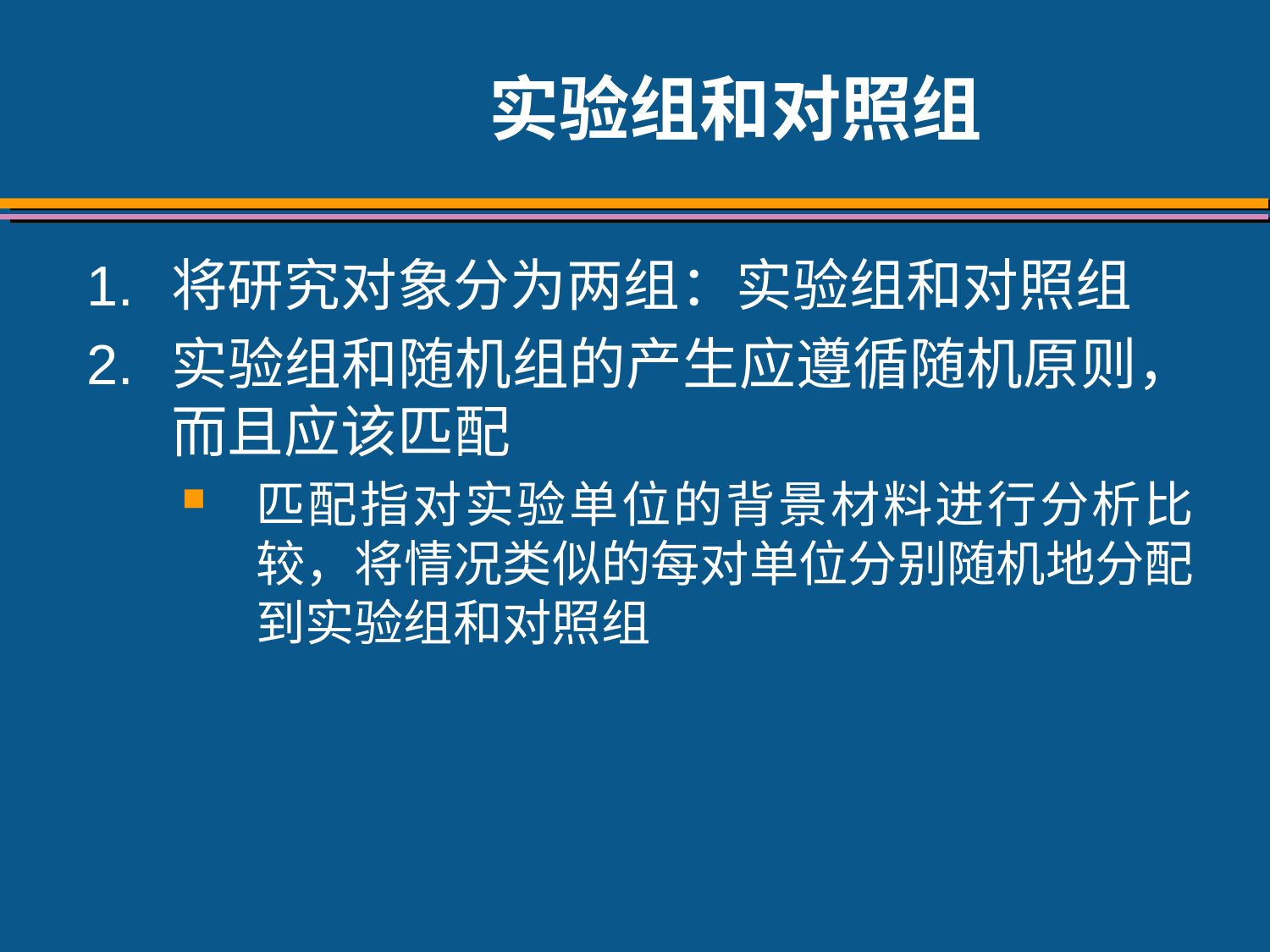

# 实验组和对照组
将研究对象分为两组：实验组和对照组
实验组和随机组的产生应遵循随机原则，而且应该匹配
匹配指对实验单位的背景材料进行分析比较，将情况类似的每对单位分别随机地分配到实验组和对照组